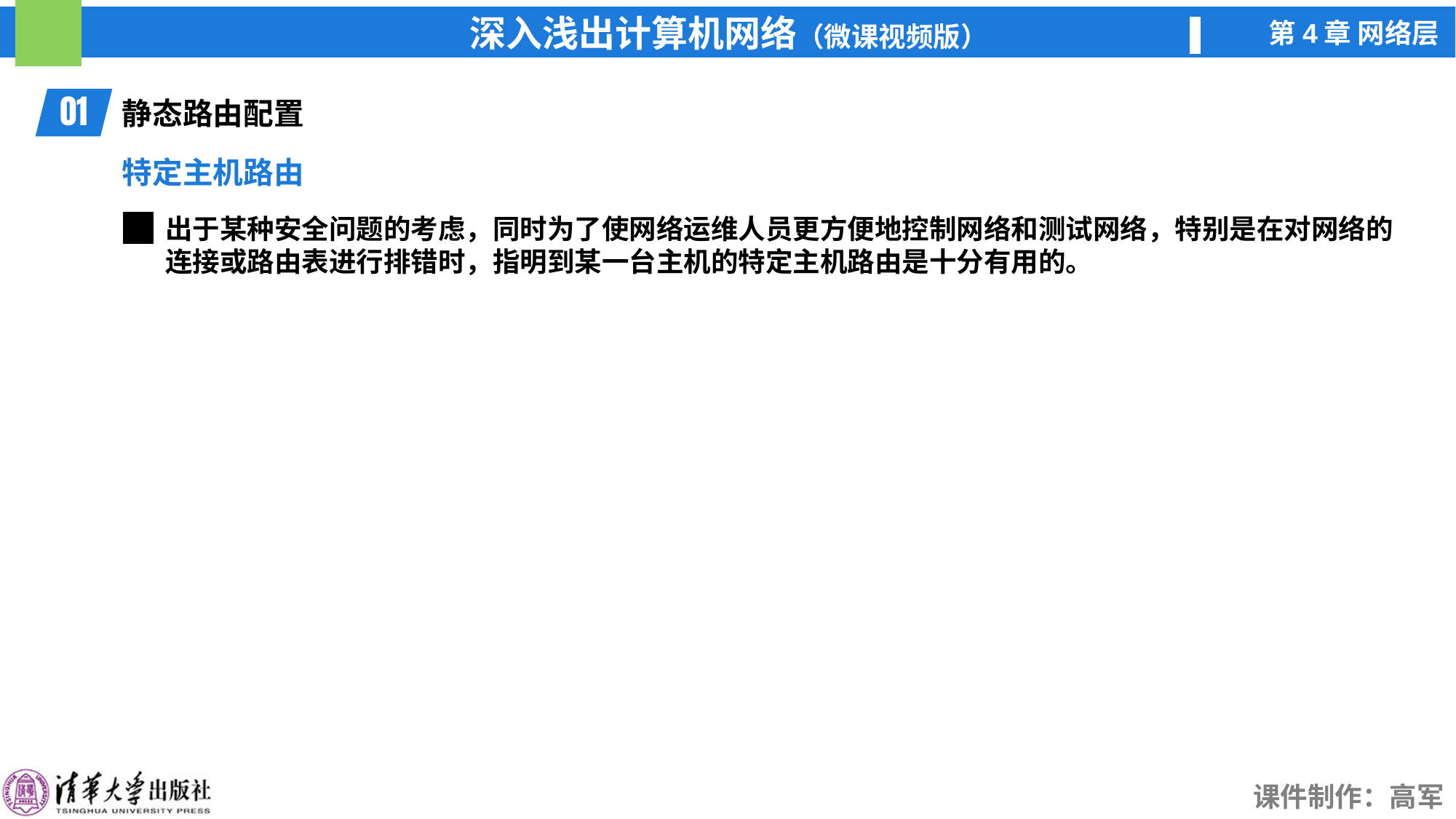

01
静态路由配置
特定主机路由
出于某种安全问题的考虑，同时为了使网络运维人员更方便地控制网络和测试网络，特别是在对网络的连接或路由表进行排错时，指明到某一台主机的特定主机路由是十分有用的。